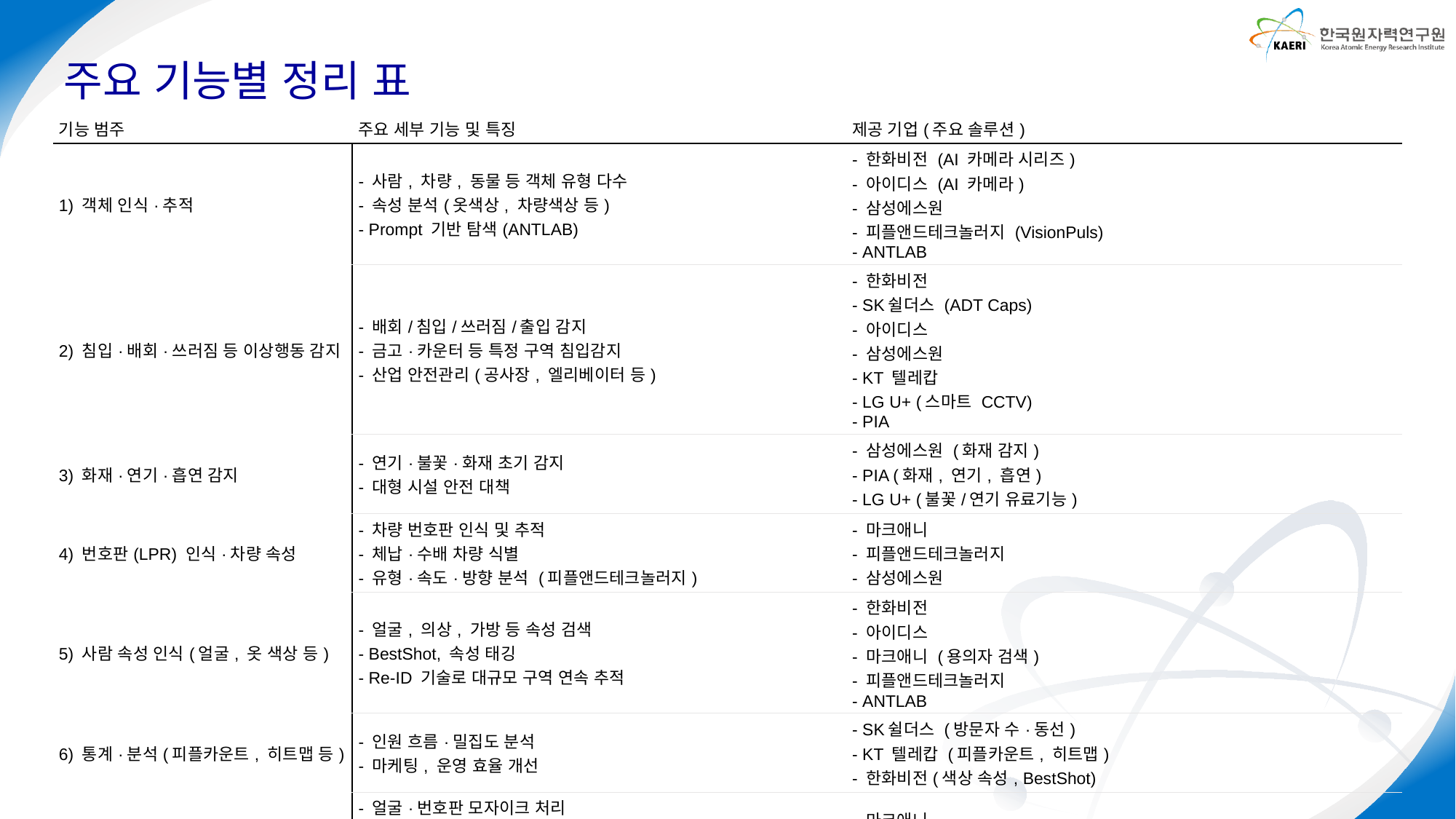

# 주요 기능별 정리 표
| 기능 범주 | 주요 세부 기능 및 특징 | 제공 기업(주요 솔루션) |
| --- | --- | --- |
| 1) 객체 인식·추적 | - 사람, 차량, 동물 등 객체 유형 다수 - 속성 분석(옷색상, 차량색상 등) - Prompt 기반 탐색(ANTLAB) | - 한화비전 (AI 카메라 시리즈) - 아이디스 (AI 카메라) - 삼성에스원 - 피플앤드테크놀러지 (VisionPuls) - ANTLAB |
| 2) 침입·배회·쓰러짐 등 이상행동 감지 | - 배회/침입/쓰러짐/출입 감지 - 금고·카운터 등 특정 구역 침입감지 - 산업 안전관리(공사장, 엘리베이터 등) | - 한화비전 - SK쉴더스 (ADT Caps) - 아이디스 - 삼성에스원 - KT 텔레캅 - LG U+ (스마트 CCTV) - PIA |
| 3) 화재·연기·흡연 감지 | - 연기·불꽃·화재 초기 감지 - 대형 시설 안전 대책 | - 삼성에스원 (화재 감지) - PIA (화재, 연기, 흡연) - LG U+ (불꽃/연기 유료기능) |
| 4) 번호판(LPR) 인식·차량 속성 | - 차량 번호판 인식 및 추적 - 체납·수배 차량 식별 - 유형·속도·방향 분석 (피플앤드테크놀러지) | - 마크애니 - 피플앤드테크놀러지 - 삼성에스원 |
| 5) 사람 속성 인식(얼굴, 옷 색상 등) | - 얼굴, 의상, 가방 등 속성 검색 - BestShot, 속성 태깅 - Re-ID 기술로 대규모 구역 연속 추적 | - 한화비전 - 아이디스 - 마크애니 (용의자 검색) - 피플앤드테크놀러지 - ANTLAB |
| 6) 통계·분석(피플카운트, 히트맵 등) | - 인원 흐름·밀집도 분석 - 마케팅, 운영 효율 개선 | - SK쉴더스 (방문자 수·동선) - KT 텔레캅 (피플카운트, 히트맵) - 한화비전(색상 속성, BestShot) |
| 7) 개인정보 보호·비식별화 | - 얼굴·번호판 모자이크 처리 - 대규모 관제 시 개인정보 보호 - GIS 연동, 스냅샷 추출로 관제 효율성 향상 | - 마크애니 - 삼성에스원 |